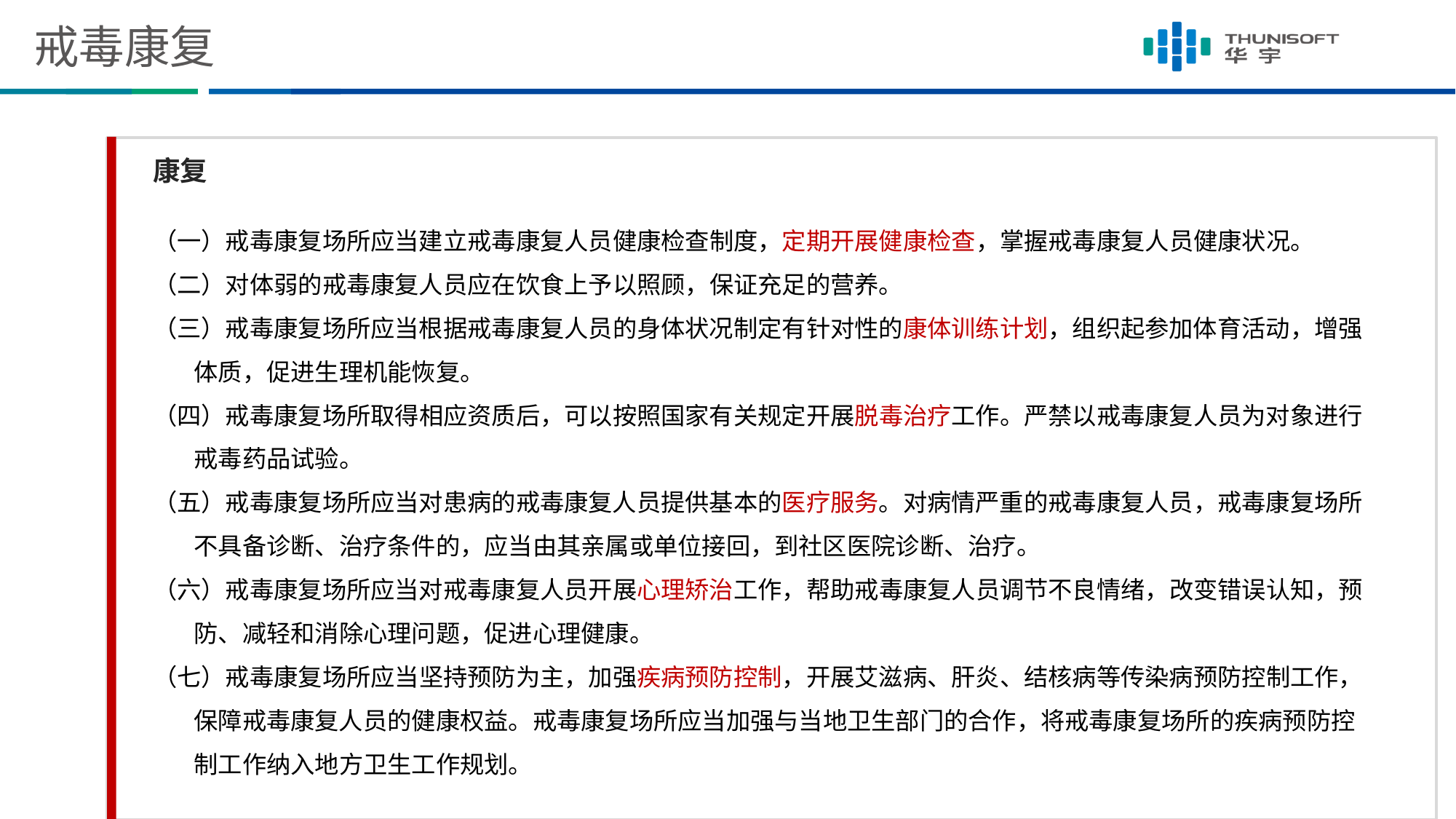

# 戒毒康复

康复
（一）戒毒康复场所应当建立戒毒康复人员健康检查制度，定期开展健康检查，掌握戒毒康复人员健康状况。
（二）对体弱的戒毒康复人员应在饮食上予以照顾，保证充足的营养。
（三）戒毒康复场所应当根据戒毒康复人员的身体状况制定有针对性的康体训练计划，组织起参加体育活动，增强体质，促进生理机能恢复。
（四）戒毒康复场所取得相应资质后，可以按照国家有关规定开展脱毒治疗工作。严禁以戒毒康复人员为对象进行 戒毒药品试验。
（五）戒毒康复场所应当对患病的戒毒康复人员提供基本的医疗服务。对病情严重的戒毒康复人员，戒毒康复场所不具备诊断、治疗条件的，应当由其亲属或单位接回，到社区医院诊断、治疗。
（六）戒毒康复场所应当对戒毒康复人员开展心理矫治工作，帮助戒毒康复人员调节不良情绪，改变错误认知，预防、减轻和消除心理问题，促进心理健康。
（七）戒毒康复场所应当坚持预防为主，加强疾病预防控制，开展艾滋病、肝炎、结核病等传染病预防控制工作，保障戒毒康复人员的健康权益。戒毒康复场所应当加强与当地卫生部门的合作，将戒毒康复场所的疾病预防控制工作纳入地方卫生工作规划。